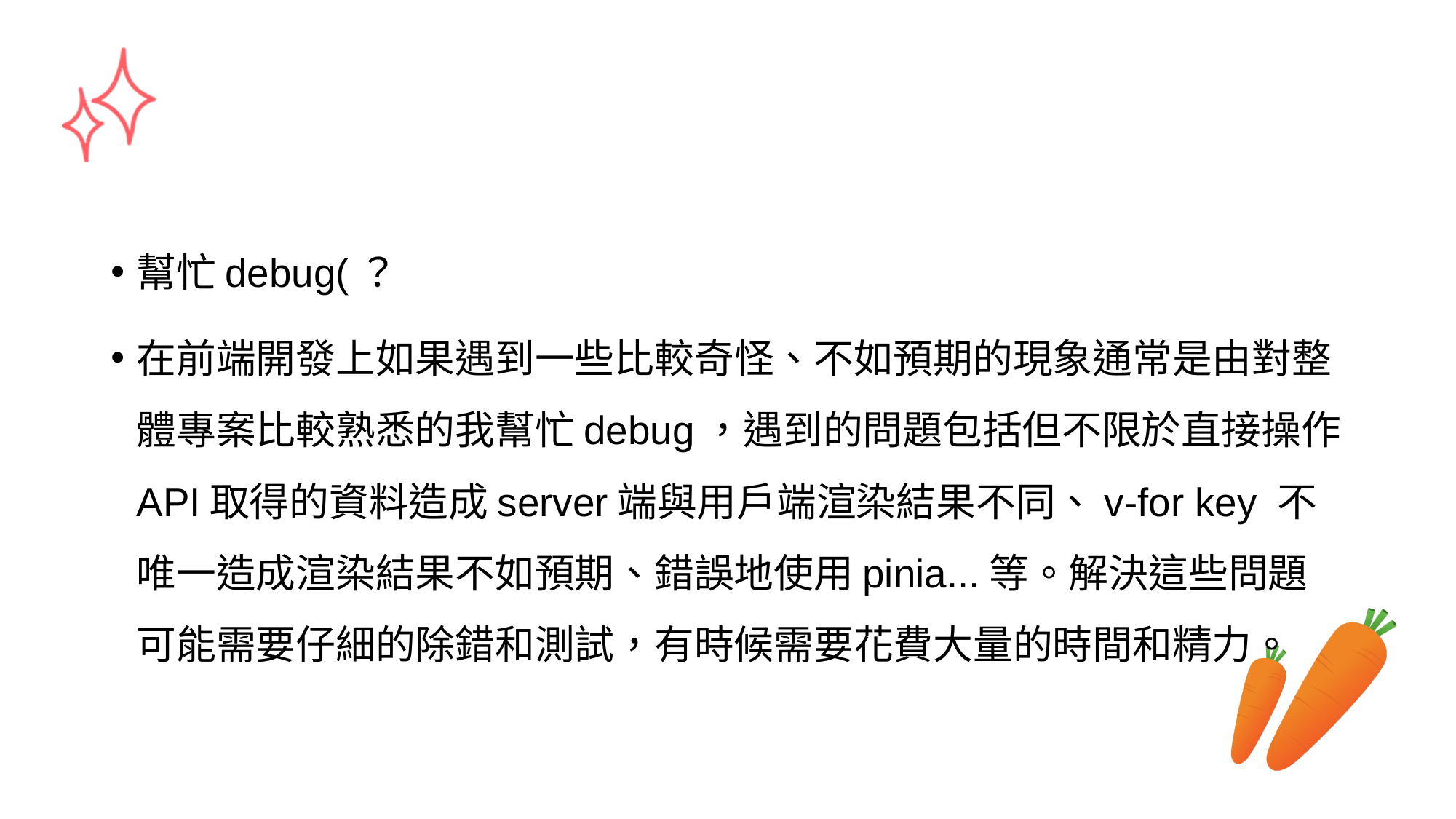

#
幫忙debug(？
在前端開發上如果遇到一些比較奇怪、不如預期的現象通常是由對整體專案比較熟悉的我幫忙debug，遇到的問題包括但不限於直接操作API取得的資料造成server端與用戶端渲染結果不同、v-for key 不唯一造成渲染結果不如預期、錯誤地使用pinia...等。解決這些問題可能需要仔細的除錯和測試，有時候需要花費大量的時間和精力。